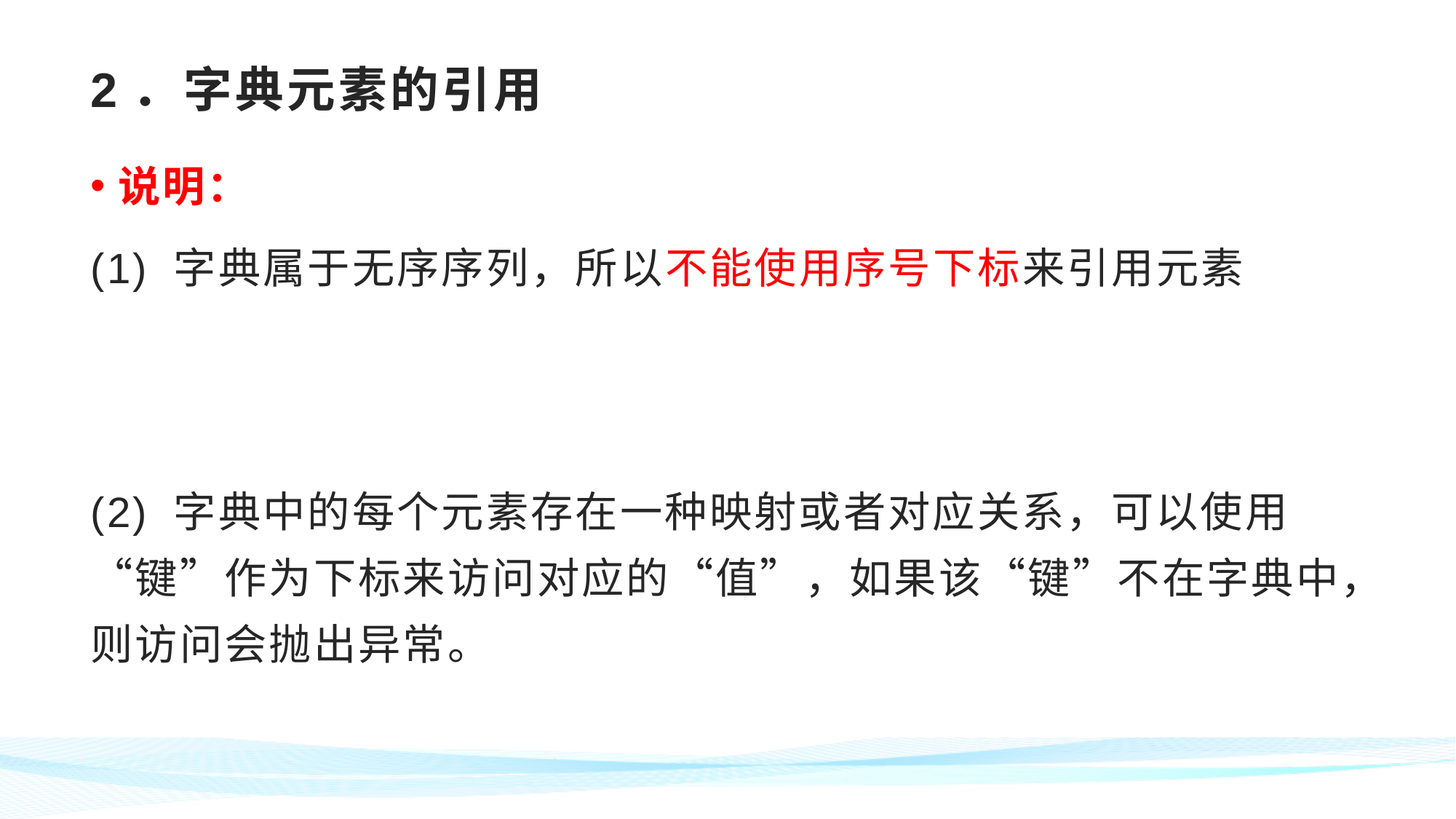

# 2．字典元素的引用
说明：
(1) 字典属于无序序列，所以不能使用序号下标来引用元素

(2) 字典中的每个元素存在一种映射或者对应关系，可以使用“键”作为下标来访问对应的“值”，如果该“键”不在字典中，则访问会抛出异常。
9